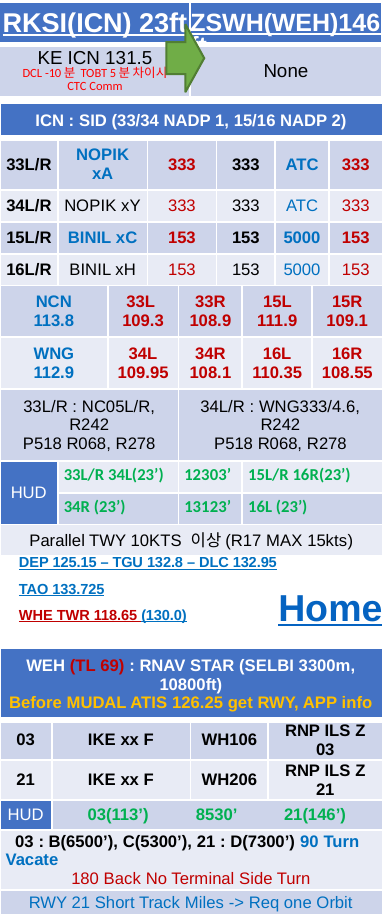

| RKSI(ICN) 23ft | ZSWH(WEH)146ft |
| --- | --- |
| KE ICN 131.5 DCL -10분 TOBT 5분 차이시 CTC Comm | None |

| ICN : SID (33/34 NADP 1, 15/16 NADP 2) |  |  |  |  |  |  |  |  |  |
| --- | --- | --- | --- | --- | --- | --- | --- | --- | --- |
| 33L/R | NOPIK xA |  | 333 |  | 333 |  | ATC |  | 333 |
| 34L/R | NOPIK xY |  | 333 |  | 333 |  | ATC |  | 333 |
| 15L/R | BINIL xC |  | 153 |  | 153 |  | 5000 |  | 153 |
| 16L/R | BINIL xH |  | 153 |  | 153 |  | 5000 |  | 153 |
| NCN 113.8 |  | 33L 109.3 |  | 33R 108.9 |  | 15L 111.9 |  | 15R 109.1 |  |
| WNG 112.9 |  | 34L 109.95 |  | 34R 108.1 |  | 16L 110.35 |  | 16R 108.55 |  |
| 33L/R : NC05L/R, R242 P518 R068, R278 |  |  |  | 34L/R : WNG333/4.6, R242 P518 R068, R278 |  |  |  |  |  |
| HUD | 33L/R 34L(23’) |  |  | 12303’ |  | 15L/R 16R(23’) |  |  |  |
|  | 34R (23’) |  |  | 13123’ |  | 16L (23’) |  |  |  |
| Parallel TWY 10KTS 이상(R17 MAX 15kts) |  |  |  |  |  |  |  |  |  |
DEP 125.15 – TGU 132.8 – DLC 132.95
TAO 133.725
WHE TWR 118.65 (130.0)
Home
| WEH (TL 69) : RNAV STAR (SELBI 3300m, 10800ft) Before MUDAL ATIS 126.25 get RWY, APP info |  |  |  |
| --- | --- | --- | --- |
| 03 | IKE xx F | WH106 | RNP ILS Z 03 |
| 21 | IKE xx F | WH206 | RNP ILS Z 21 |
| HUD | 03(113’) 8530’ 21(146’) |  |  |
| 03 : B(6500’), C(5300’), 21 : D(7300’) 90 Turn Vacate 180 Back No Terminal Side Turn |  |  |  |
| RWY 21 Short Track Miles -> Req one Orbit WH113 Watch MLDW Due to RWY 21 ShortCut PAX Window must closed Between APP and DEP |  |  |  |